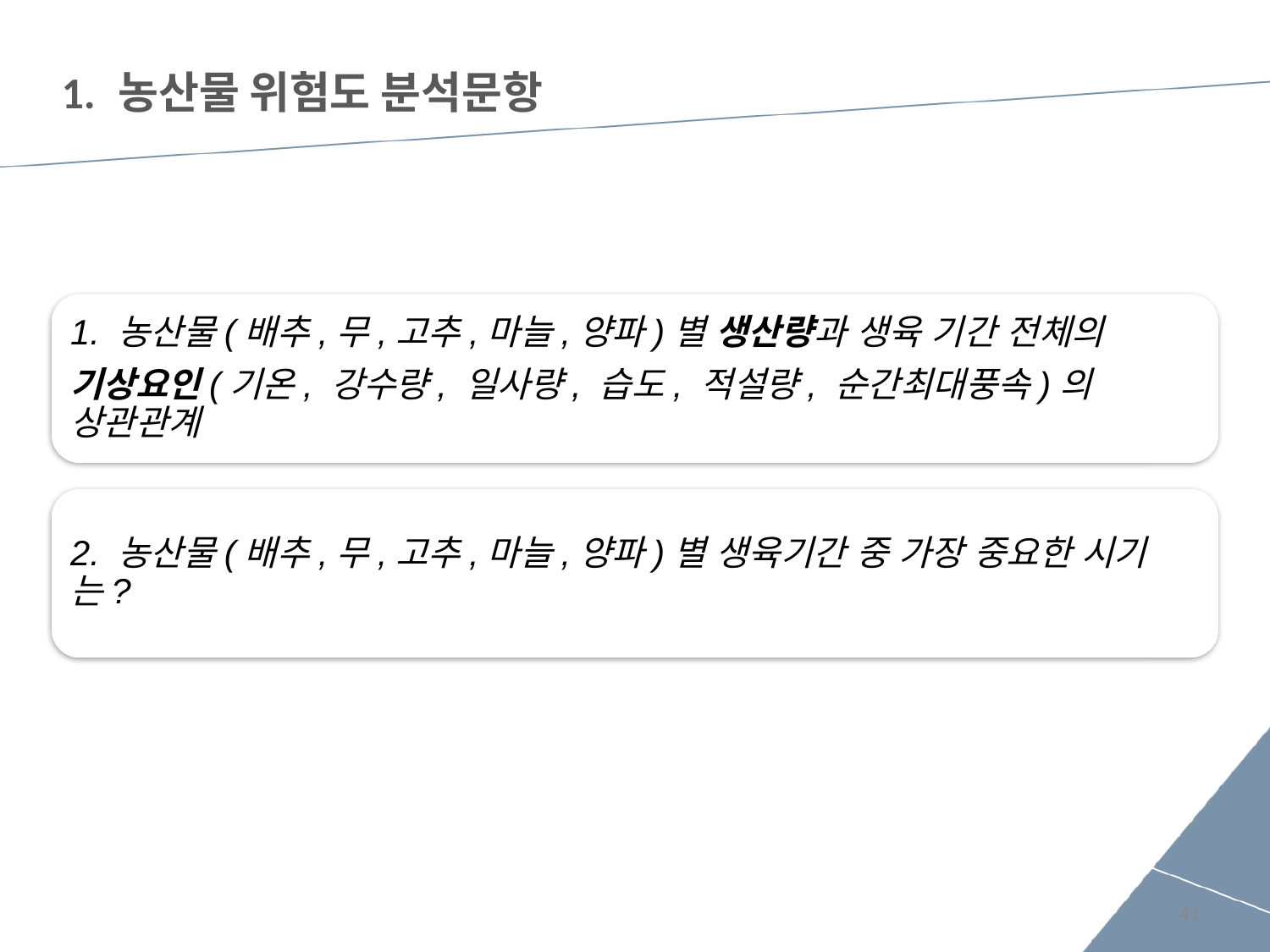

# 1. 농산물 위험도 분석문항

1. 농산물(배추,무,고추,마늘,양파)별 생산량과 생육 기간 전체의
기상요인(기온, 강수량, 일사량, 습도, 적설량, 순간최대풍속)의 상관관계

2. 농산물(배추,무,고추,마늘,양파)별 생육기간 중 가장 중요한 시기는?
41